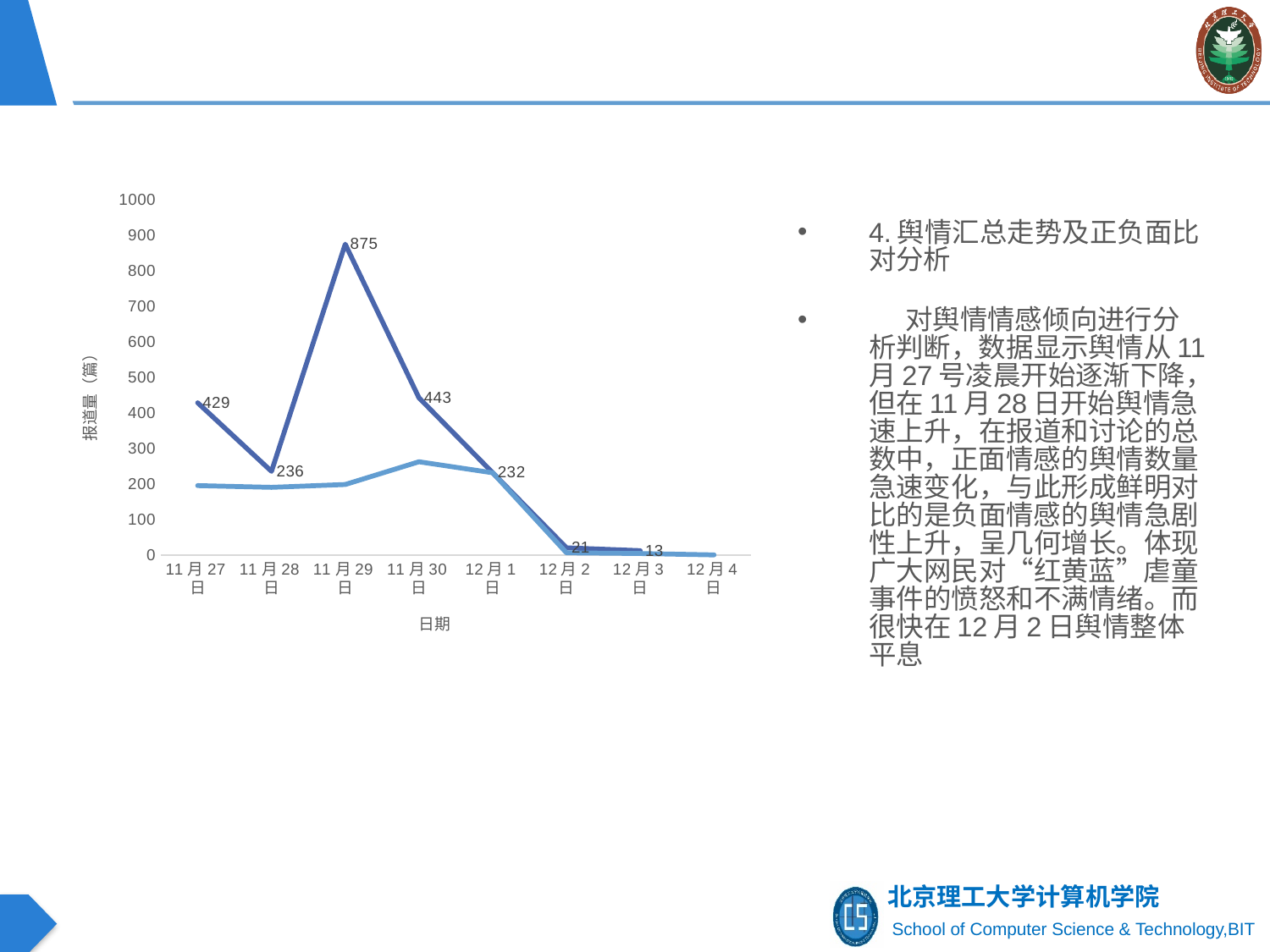

### Chart

| Category | 负面 | 正面 |
|---|---|---|
| 11月27日 | 429.0 | 196.0 |
| 11月28日 | 236.0 | 191.0 |
| 11月29日 | 875.0 | 199.0 |
| 11月30日 | 443.0 | 263.0 |
| 12月1日 | 232.0 | 232.0 |
| 12月2日 | 21.0 | 7.0 |
| 12月3日 | 13.0 | 5.0 |
| 12月4日 | None | 1.0 |
4.舆情汇总走势及正负面比对分析

     对舆情情感倾向进行分析判断，数据显示舆情从11月27号凌晨开始逐渐下降，但在11月28日开始舆情急速上升，在报道和讨论的总数中，正面情感的舆情数量急速变化，与此形成鲜明对比的是负面情感的舆情急剧性上升，呈几何增长。体现广大网民对“红黄蓝”虐童事件的愤怒和不满情绪。而很快在12月2日舆情整体平息
#